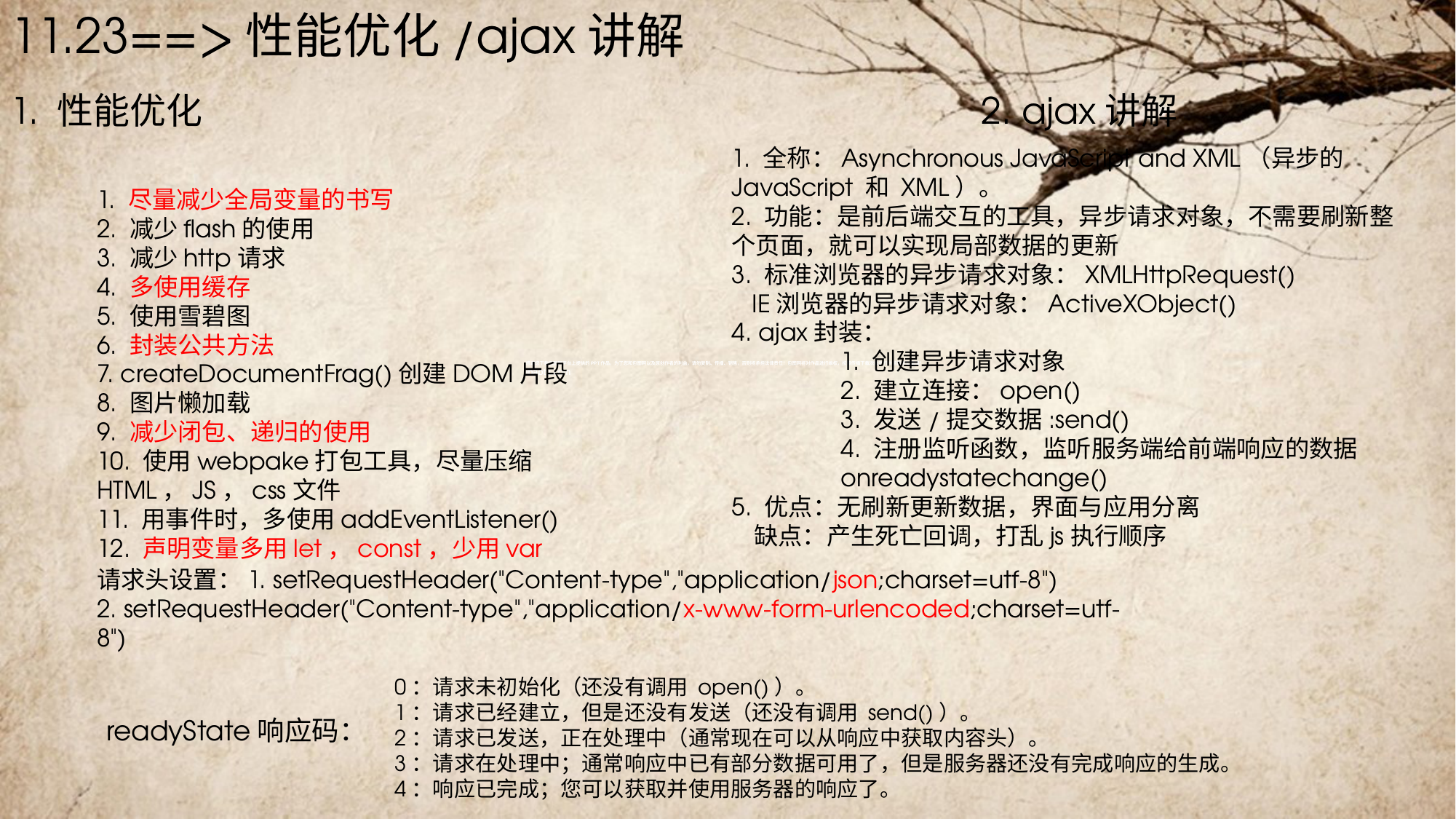

11.23==>性能优化/ajax讲解
1. 性能优化
2. ajax讲解
1. 全称：Asynchronous JavaScript and XML（异步的 JavaScript 和 XML）。
2. 功能：是前后端交互的工具，异步请求对象，不需要刷新整个页面，就可以实现局部数据的更新
3. 标准浏览器的异步请求对象：XMLHttpRequest()
   IE浏览器的异步请求对象：ActiveXObject()
4. ajax封装：
	1. 创建异步请求对象
	2. 建立连接：open()
	3. 发送/提交数据:send()
	4. 注册监听函数，监听服务端给前端响应的数据
	onreadystatechange()
5. 优点：无刷新更新数据，界面与应用分离
   缺点：产生死亡回调，打乱js执行顺序
1. 尽量减少全局变量的书写
2. 减少flash的使用
3. 减少http请求
4. 多使用缓存
5. 使用雪碧图
6. 封装公共方法
7. createDocumentFrag()创建DOM片段
8. 图片懒加载
9. 减少闭包、递归的使用
10. 使用webpake打包工具，尽量压缩HTML，JS，css文件
11. 用事件时，多使用addEventListener()
12. 声明变量多用let，const，少用var
请求头设置：1. setRequestHeader("Content-type","application/json;charset=utf-8")
2. setRequestHeader("Content-type","application/x-www-form-urlencoded;charset=utf-8")
0：请求未初始化（还没有调用 open()）。
1：请求已经建立，但是还没有发送（还没有调用 send()）。
2：请求已发送，正在处理中（通常现在可以从响应中获取内容头）。
3：请求在处理中；通常响应中已有部分数据可用了，但是服务器还没有完成响应的生成。
4：响应已完成；您可以获取并使用服务器的响应了。
readyState响应码：